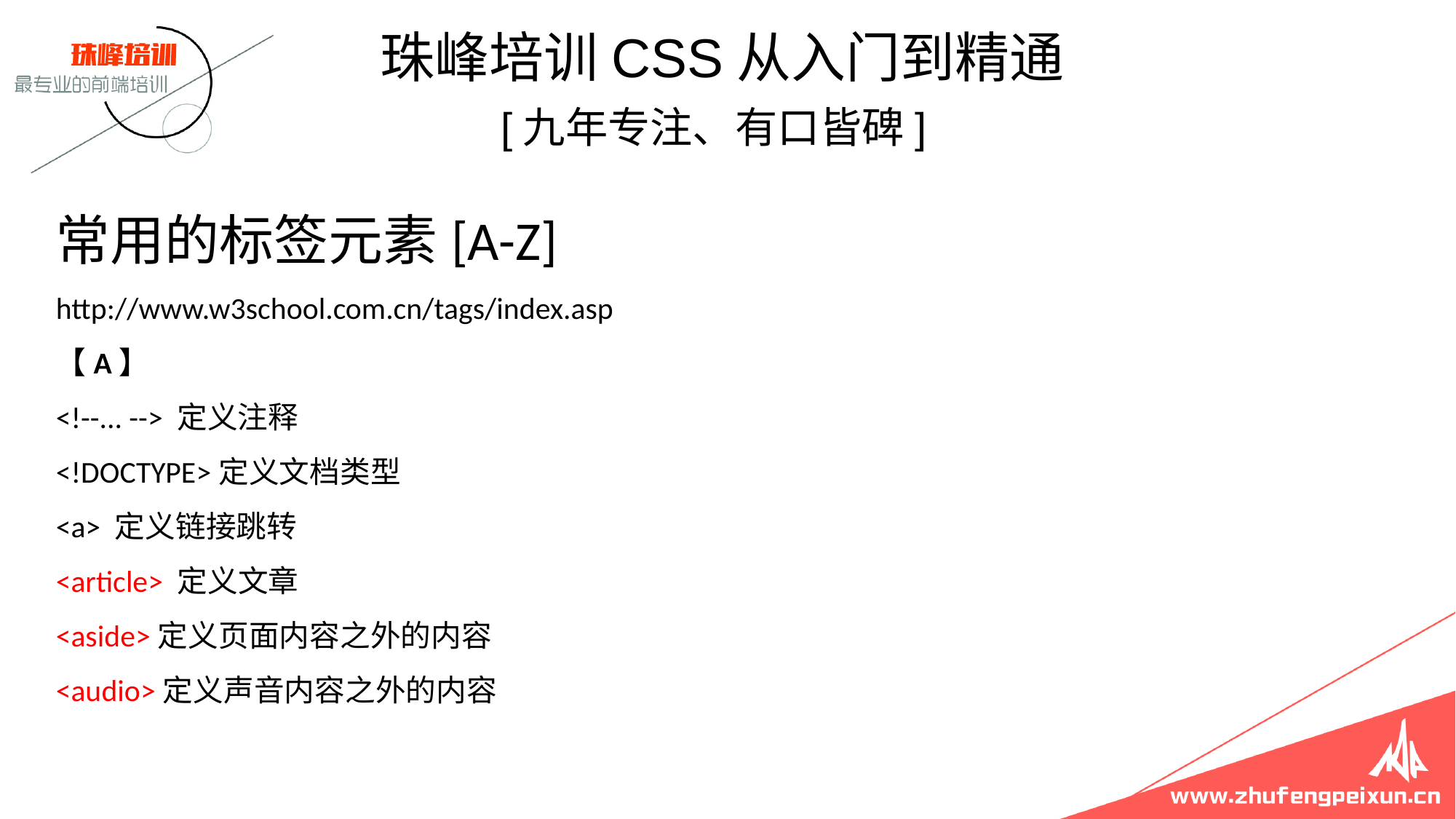

珠峰培训CSS从入门到精通
        [九年专注、有口皆碑]
# 常用的标签元素[A-Z] http://www.w3school.com.cn/tags/index.asp 【A】 <!--... --> 定义注释 <!DOCTYPE>定义文档类型 <a> 定义链接跳转 <article> 定义文章 <aside>定义页面内容之外的内容 <audio>定义声音内容之外的内容